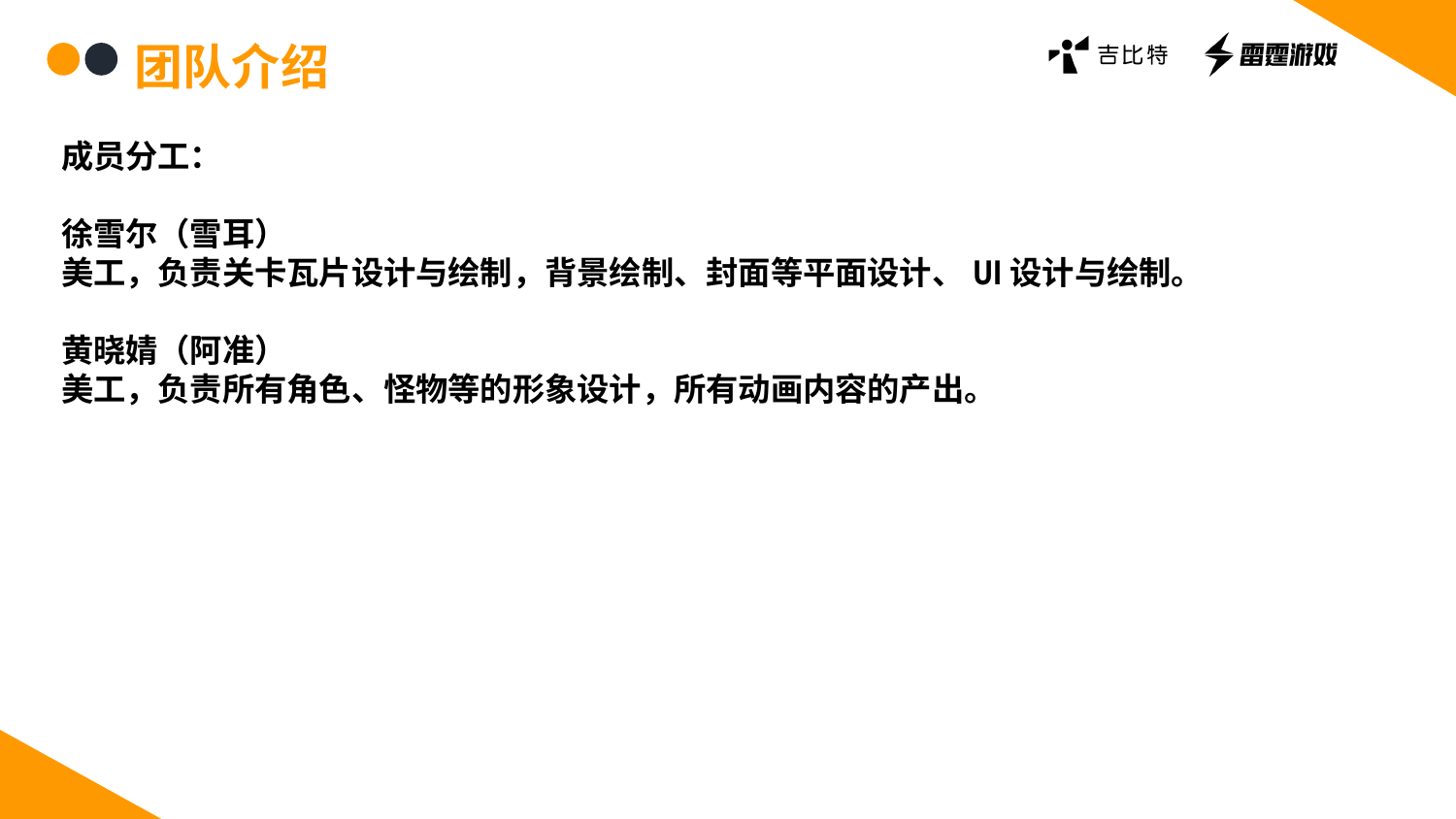

团队介绍

成员分工：

徐雪尔（雪耳）
美工，负责关卡瓦片设计与绘制，背景绘制、封面等平面设计、UI设计与绘制。

黄晓婧（阿准）
美工，负责所有角色、怪物等的形象设计，所有动画内容的产出。